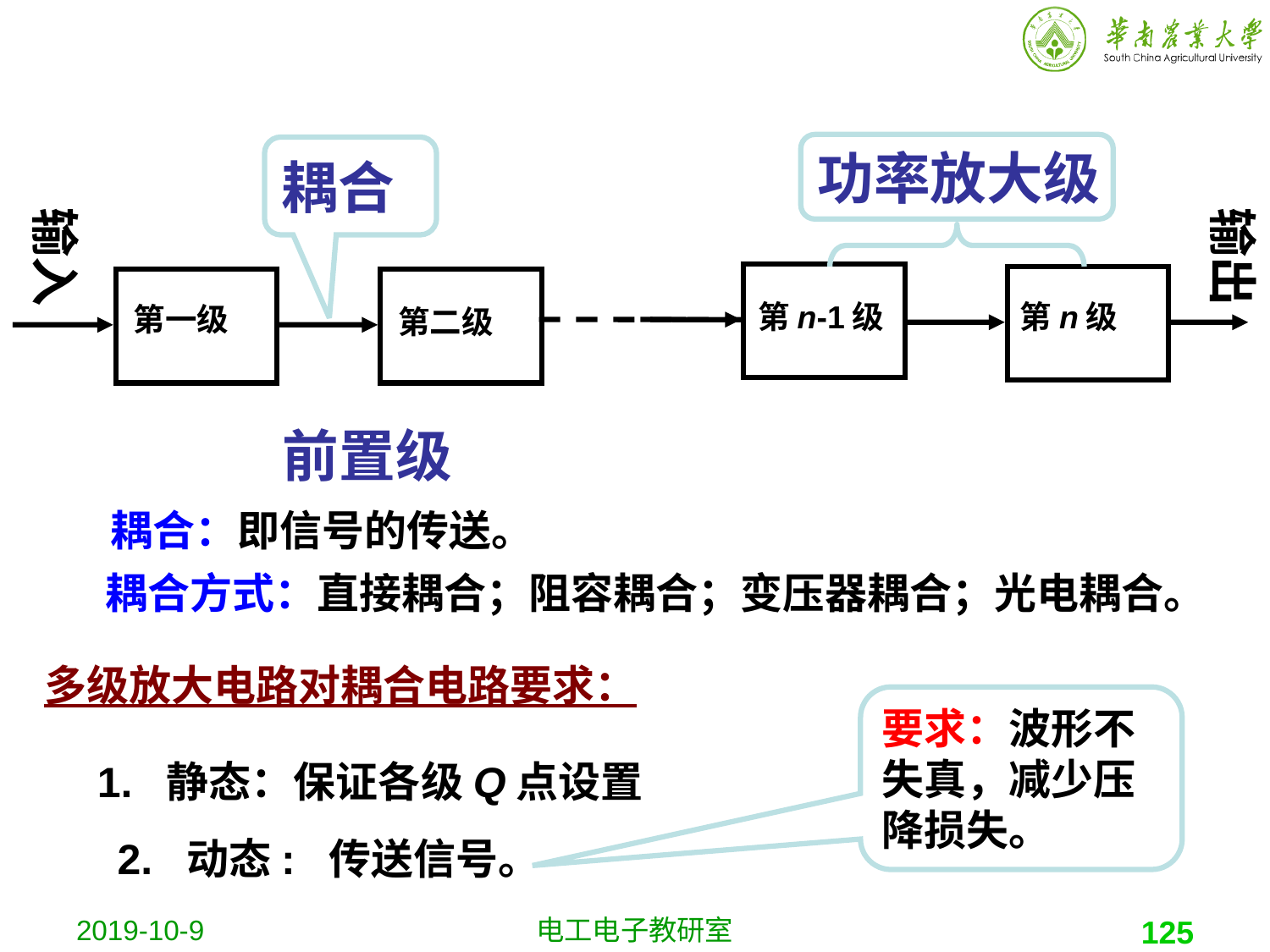

功率放大级

耦合
输入
输出

第n-1级
第n级
第一级
第二级

前置级
耦合：即信号的传送。
耦合方式：直接耦合；阻容耦合；变压器耦合；光电耦合。
多级放大电路对耦合电路要求：
要求：波形不失真，减少压降损失。
1.  静态：保证各级Q点设置
2.  动态:  传送信号。
2019-10-9
电工电子教研室
125